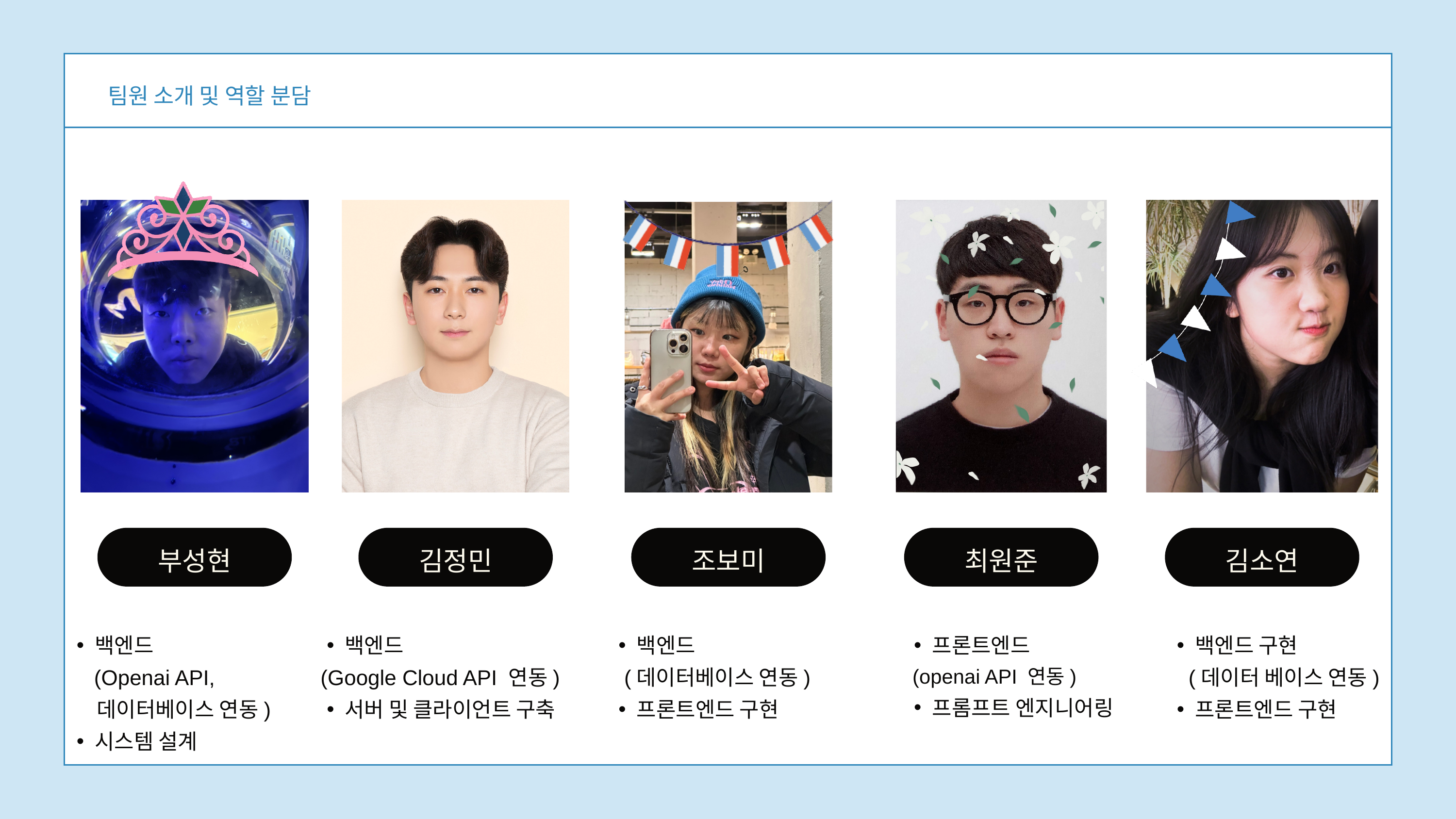

팀원 소개 및 역할 분담

부성현
김정민
조보미
최원준
김소연

백엔드 구현
     (데이터 베이스 연동)
프론트엔드 구현
백엔드
      (Openai API,
       데이터베이스 연동)
시스템 설계
백엔드
  (Google Cloud API 연동)
서버 및 클라이언트 구축
백엔드
    (데이터베이스 연동)
프론트엔드 구현
프론트엔드
   (openai API 연동)
프롬프트 엔지니어링